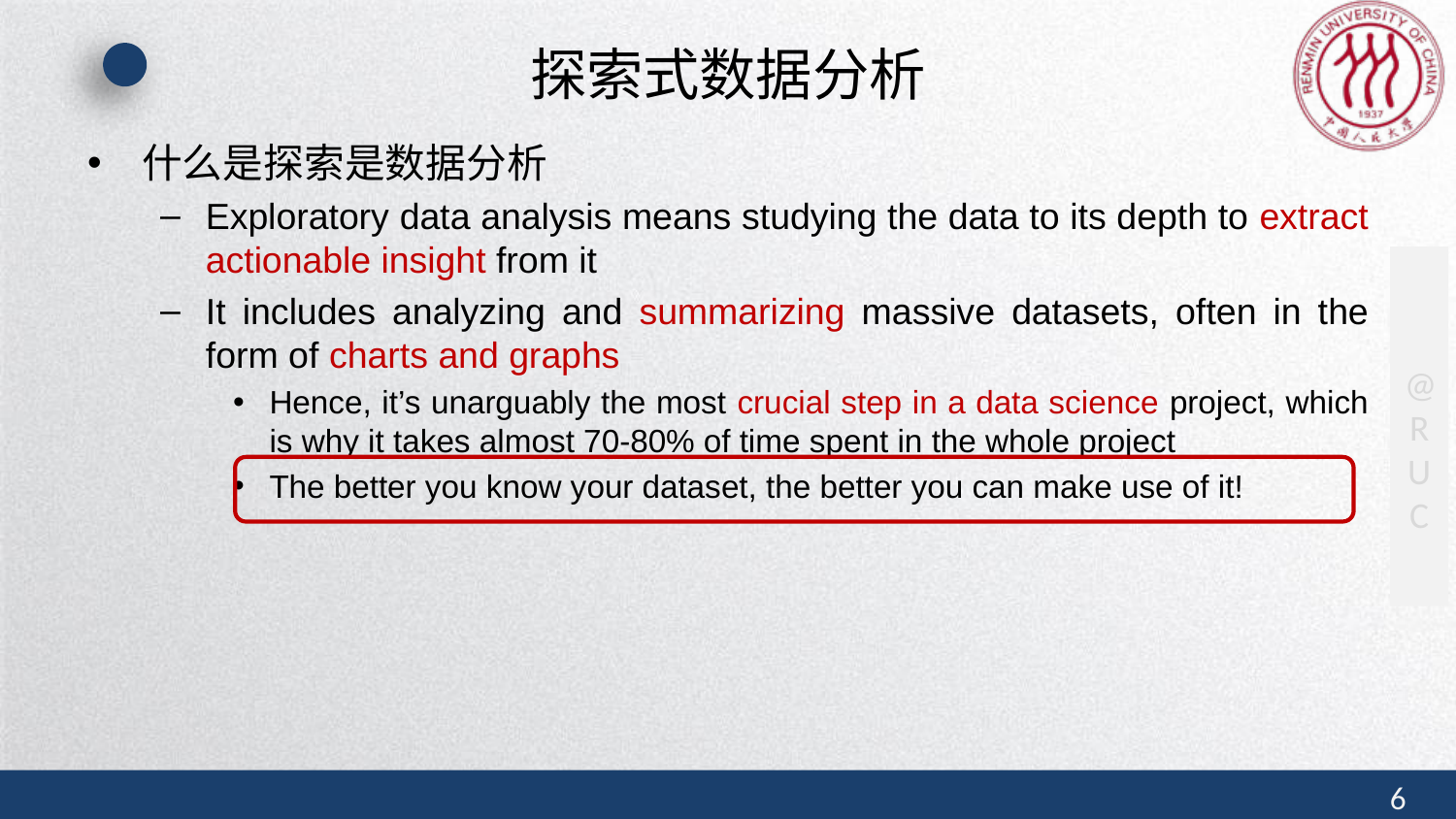

# 探索式数据分析
什么是探索是数据分析
Exploratory data analysis means studying the data to its depth to extract actionable insight from it
It includes analyzing and summarizing massive datasets, often in the form of charts and graphs
Hence, it’s unarguably the most crucial step in a data science project, which is why it takes almost 70-80% of time spent in the whole project
The better you know your dataset, the better you can make use of it!